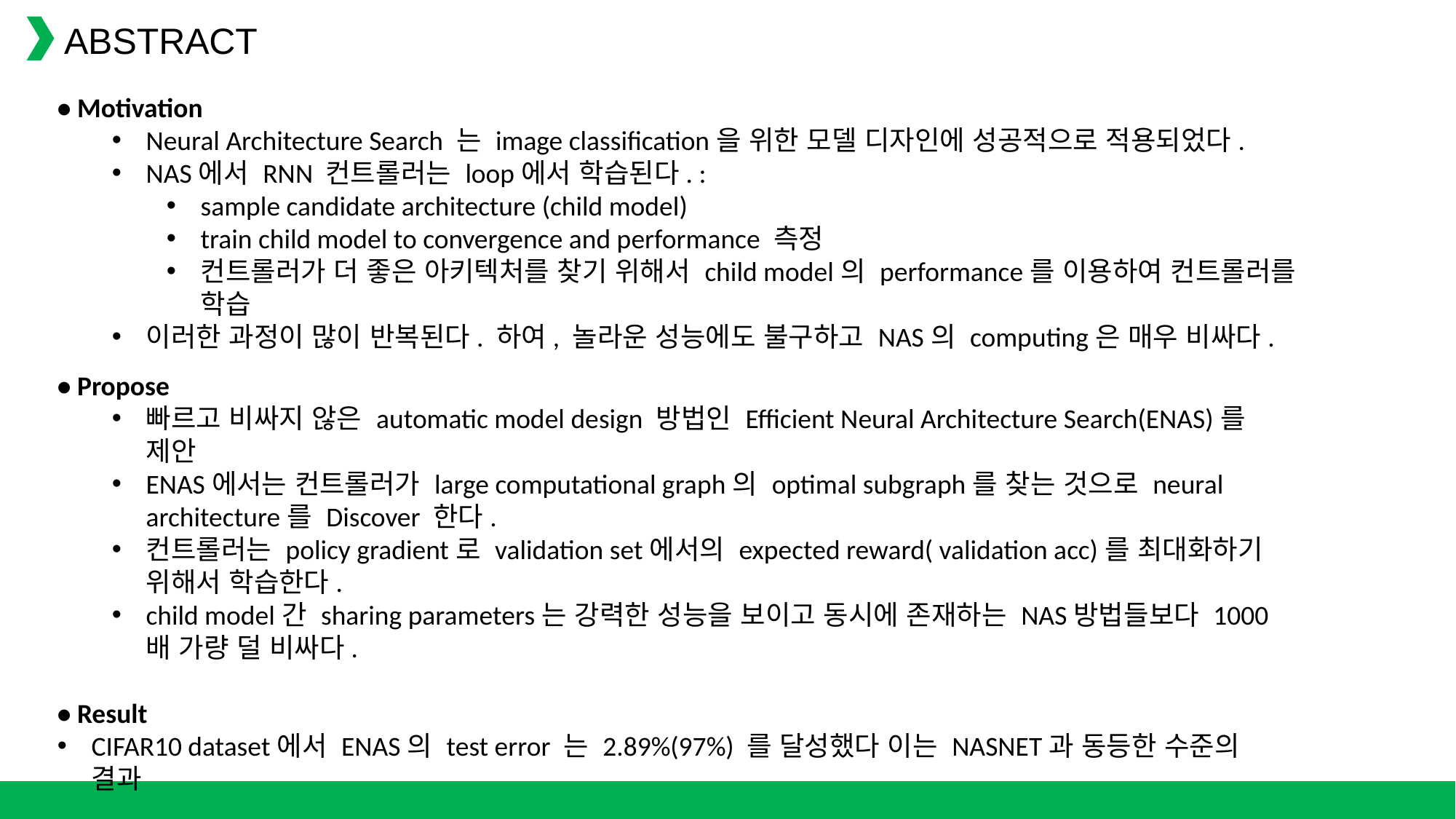

ABSTRACT
• Motivation
Neural Architecture Search 는 image classification을 위한 모델 디자인에 성공적으로 적용되었다.
NAS에서 RNN 컨트롤러는 loop에서 학습된다. :
sample candidate architecture (child model)
train child model to convergence and performance 측정
컨트롤러가 더 좋은 아키텍처를 찾기 위해서 child model의 performance를 이용하여 컨트롤러를 학습
이러한 과정이 많이 반복된다. 하여, 놀라운 성능에도 불구하고 NAS의 computing은 매우 비싸다.
• Propose
빠르고 비싸지 않은 automatic model design 방법인 Efficient Neural Architecture Search(ENAS)를 제안
ENAS에서는 컨트롤러가 large computational graph의 optimal subgraph를 찾는 것으로 neural architecture를 Discover 한다.
컨트롤러는 policy gradient로 validation set에서의 expected reward( validation acc)를 최대화하기 위해서 학습한다.
child model간 sharing parameters는 강력한 성능을 보이고 동시에 존재하는 NAS방법들보다 1000배 가량 덜 비싸다.

• Result
CIFAR10 dataset에서 ENAS의 test error 는 2.89%(97%) 를 달성했다 이는 NASNET과 동등한 수준의 결과